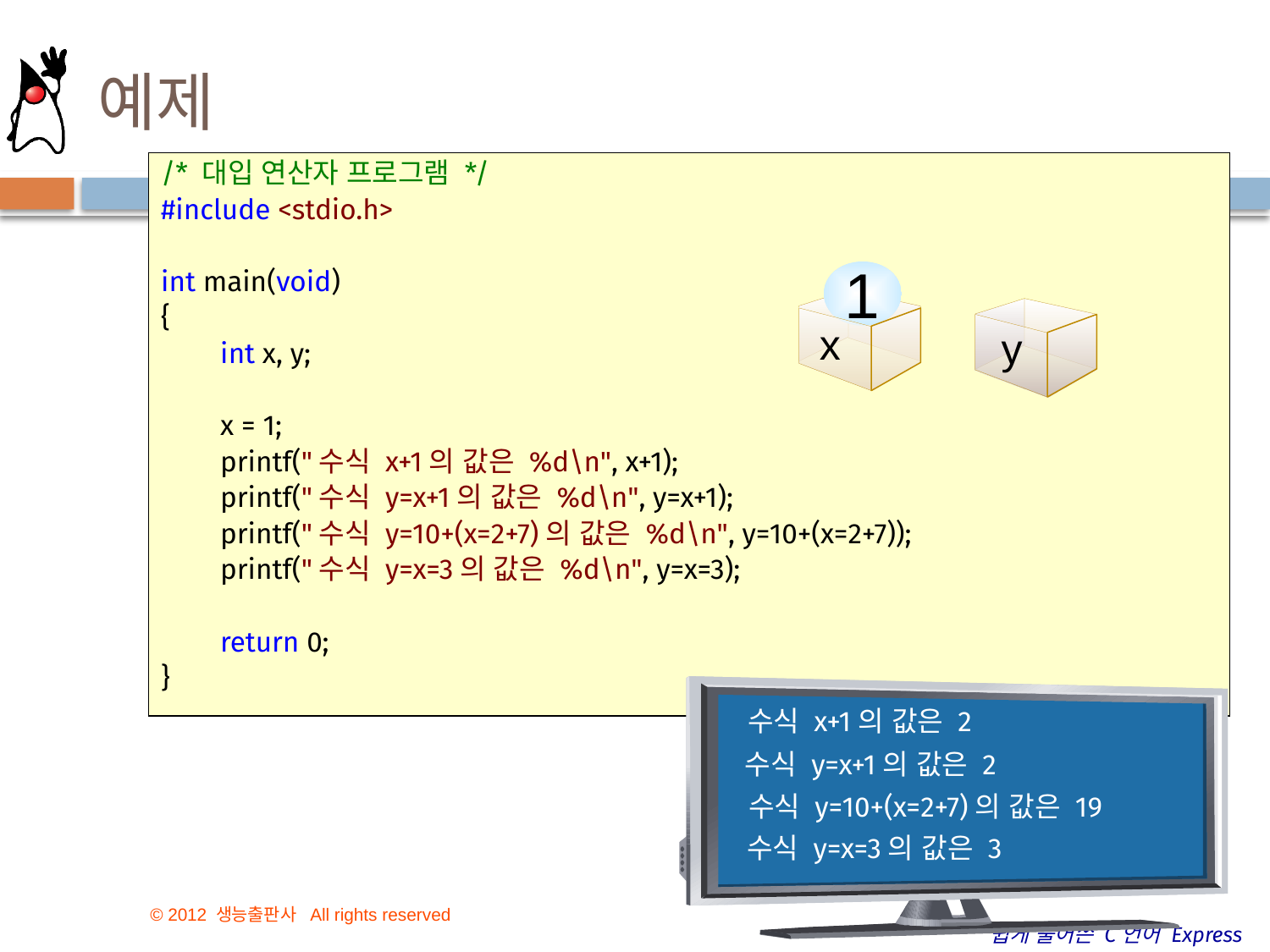

# 예제
/* 대입 연산자 프로그램 */
#include <stdio.h>

int main(void)
{
        int x, y;

        x = 1;
        printf("수식 x+1의 값은 %d\n", x+1);
        printf("수식 y=x+1의 값은 %d\n", y=x+1);
        printf("수식 y=10+(x=2+7)의 값은 %d\n", y=10+(x=2+7));
        printf("수식 y=x=3의 값은 %d\n", y=x=3);

        return 0;
}
1

x

y

수식 x+1의 값은 2
수식 y=x+1의 값은 2
수식 y=10+(x=2+7)의 값은 19
수식 y=x=3의 값은 3